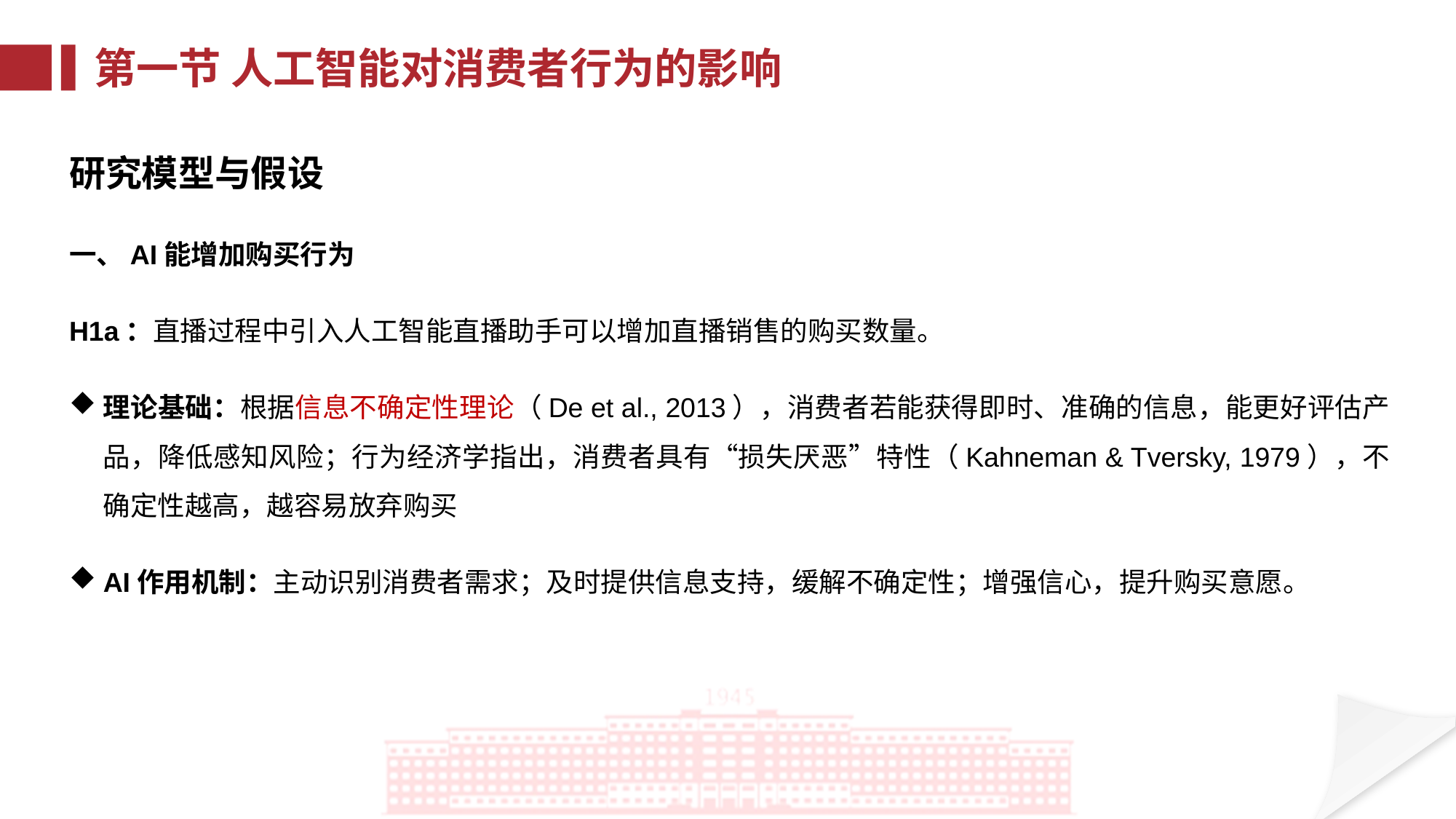

第一节 人工智能对消费者行为的影响
研究模型与假设
一、AI能增加购买行为
H1a：直播过程中引入人工智能直播助手可以增加直播销售的购买数量。
理论基础：根据信息不确定性理论（De et al., 2013），消费者若能获得即时、准确的信息，能更好评估产品，降低感知风险；行为经济学指出，消费者具有“损失厌恶”特性（Kahneman & Tversky, 1979），不确定性越高，越容易放弃购买
AI作用机制：主动识别消费者需求；及时提供信息支持，缓解不确定性；增强信心，提升购买意愿。